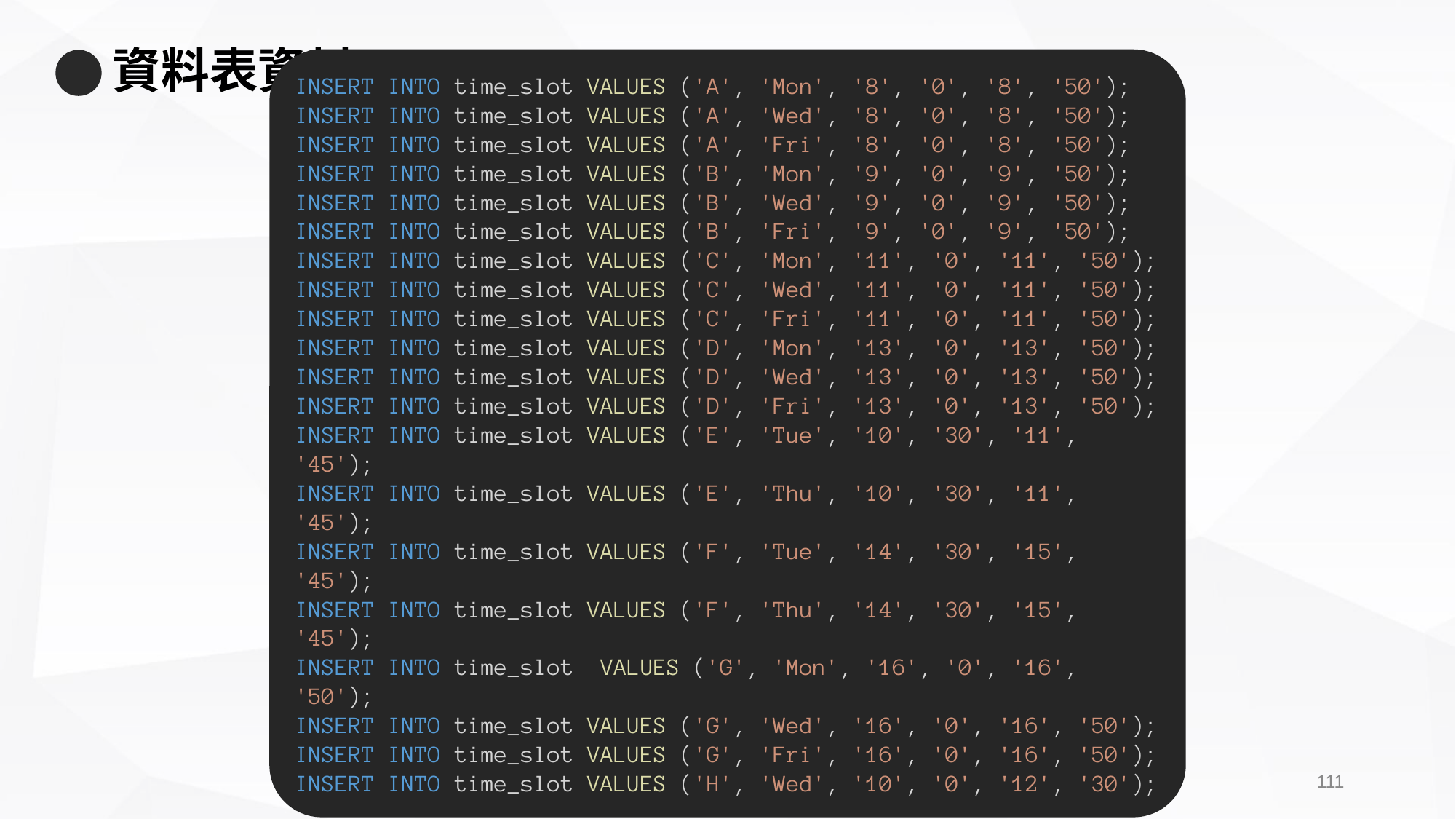

# 資料表資料 - time_slot
INSERT INTO time_slot VALUES ('A', 'Mon', '8', '0', '8', '50');
INSERT INTO time_slot VALUES ('A', 'Wed', '8', '0', '8', '50');
INSERT INTO time_slot VALUES ('A', 'Fri', '8', '0', '8', '50');
INSERT INTO time_slot VALUES ('B', 'Mon', '9', '0', '9', '50');
INSERT INTO time_slot VALUES ('B', 'Wed', '9', '0', '9', '50');
INSERT INTO time_slot VALUES ('B', 'Fri', '9', '0', '9', '50');
INSERT INTO time_slot VALUES ('C', 'Mon', '11', '0', '11', '50');
INSERT INTO time_slot VALUES ('C', 'Wed', '11', '0', '11', '50');
INSERT INTO time_slot VALUES ('C', 'Fri', '11', '0', '11', '50');
INSERT INTO time_slot VALUES ('D', 'Mon', '13', '0', '13', '50');
INSERT INTO time_slot VALUES ('D', 'Wed', '13', '0', '13', '50');
INSERT INTO time_slot VALUES ('D', 'Fri', '13', '0', '13', '50');
INSERT INTO time_slot VALUES ('E', 'Tue', '10', '30', '11', '45');
INSERT INTO time_slot VALUES ('E', 'Thu', '10', '30', '11', '45');
INSERT INTO time_slot VALUES ('F', 'Tue', '14', '30', '15', '45');
INSERT INTO time_slot VALUES ('F', 'Thu', '14', '30', '15', '45');
INSERT INTO time_slot  VALUES ('G', 'Mon', '16', '0', '16', '50');
INSERT INTO time_slot VALUES ('G', 'Wed', '16', '0', '16', '50');
INSERT INTO time_slot VALUES ('G', 'Fri', '16', '0', '16', '50');
INSERT INTO time_slot VALUES ('H', 'Wed', '10', '0', '12', '30');
111